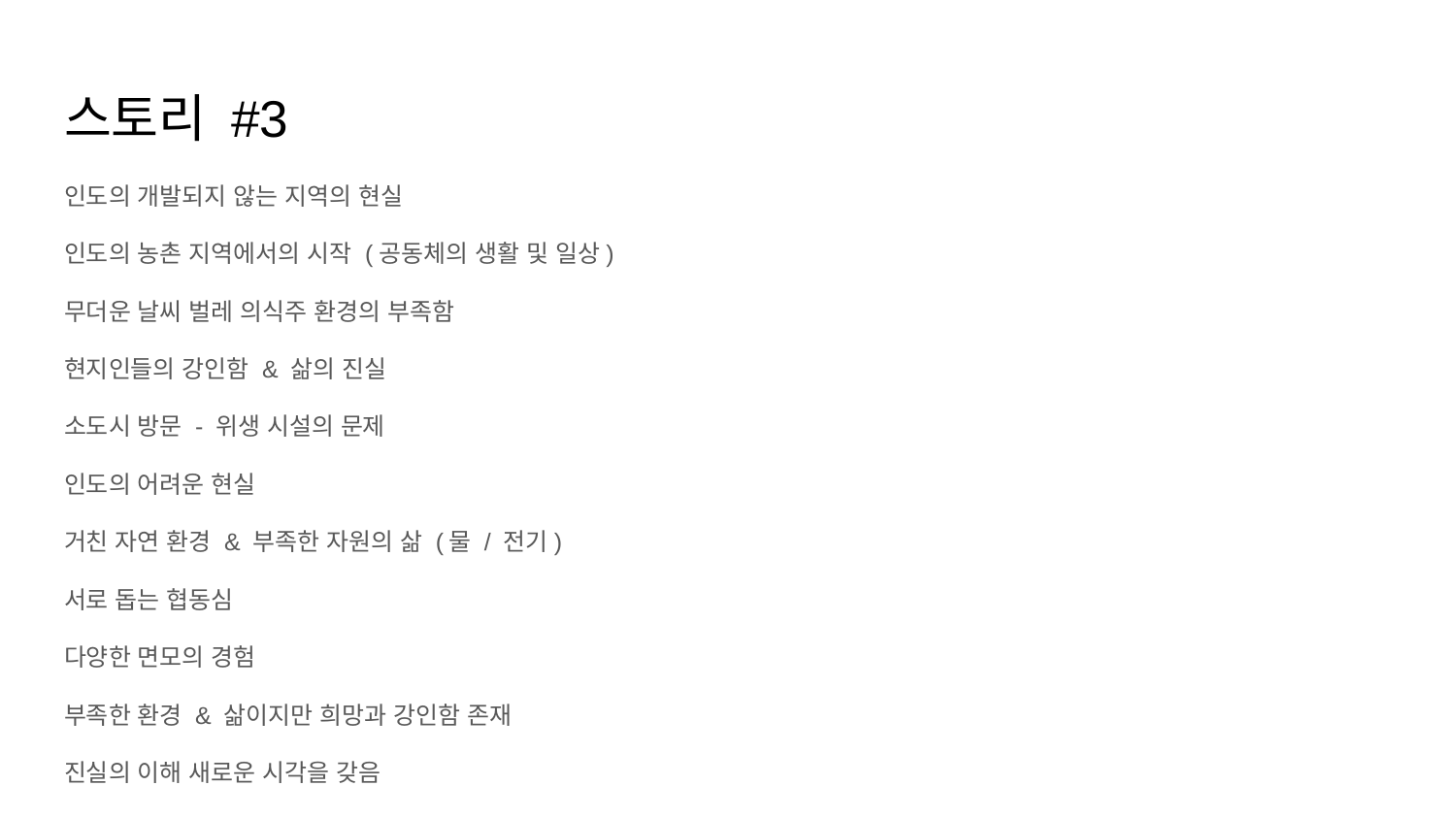

# 스토리 #3
인도의 개발되지 않는 지역의 현실
인도의 농촌 지역에서의 시작 (공동체의 생활 및 일상)
무더운 날씨 벌레 의식주 환경의 부족함
현지인들의 강인함 & 삶의 진실
소도시 방문 - 위생 시설의 문제
인도의 어려운 현실
거친 자연 환경 & 부족한 자원의 삶 (물 / 전기)
서로 돕는 협동심
다양한 면모의 경험
부족한 환경 & 삶이지만 희망과 강인함 존재
진실의 이해 새로운 시각을 갖음